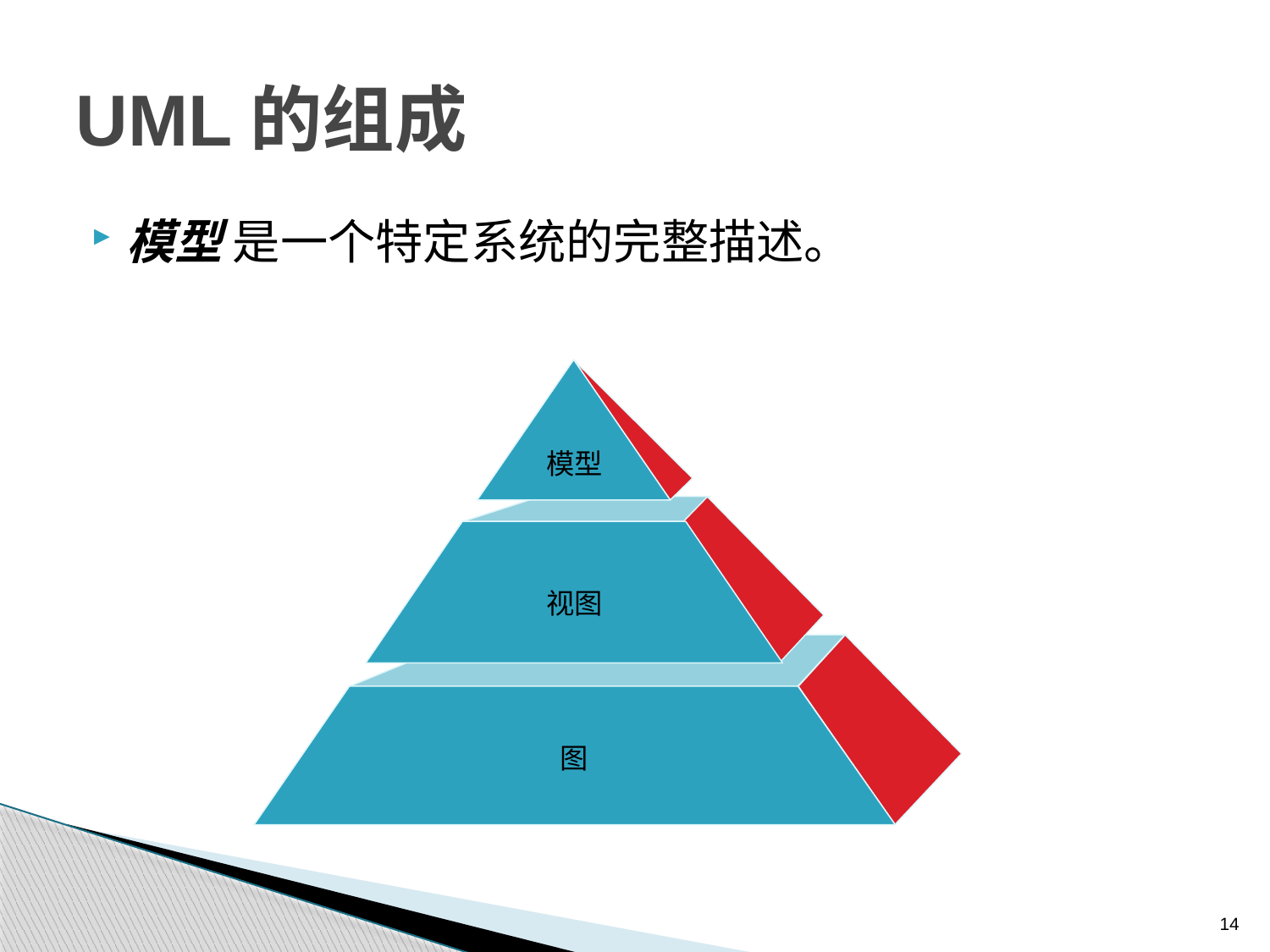

# UML的组成
模型 是一个特定系统的完整描述。

模型

视图

图
14